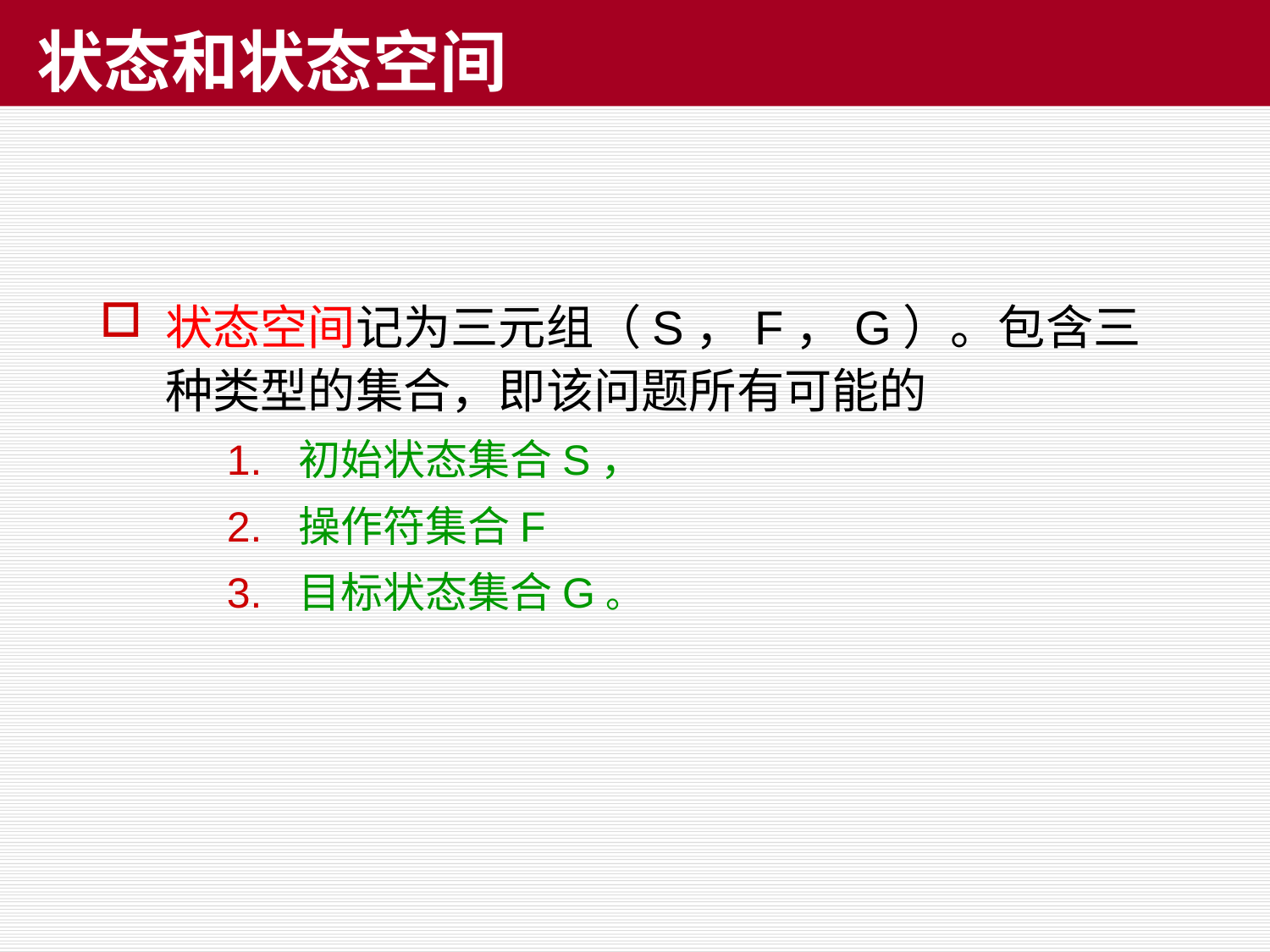

# 状态和状态空间
状态空间记为三元组（S，F，G）。包含三种类型的集合，即该问题所有可能的
初始状态集合S，
操作符集合F
目标状态集合G。